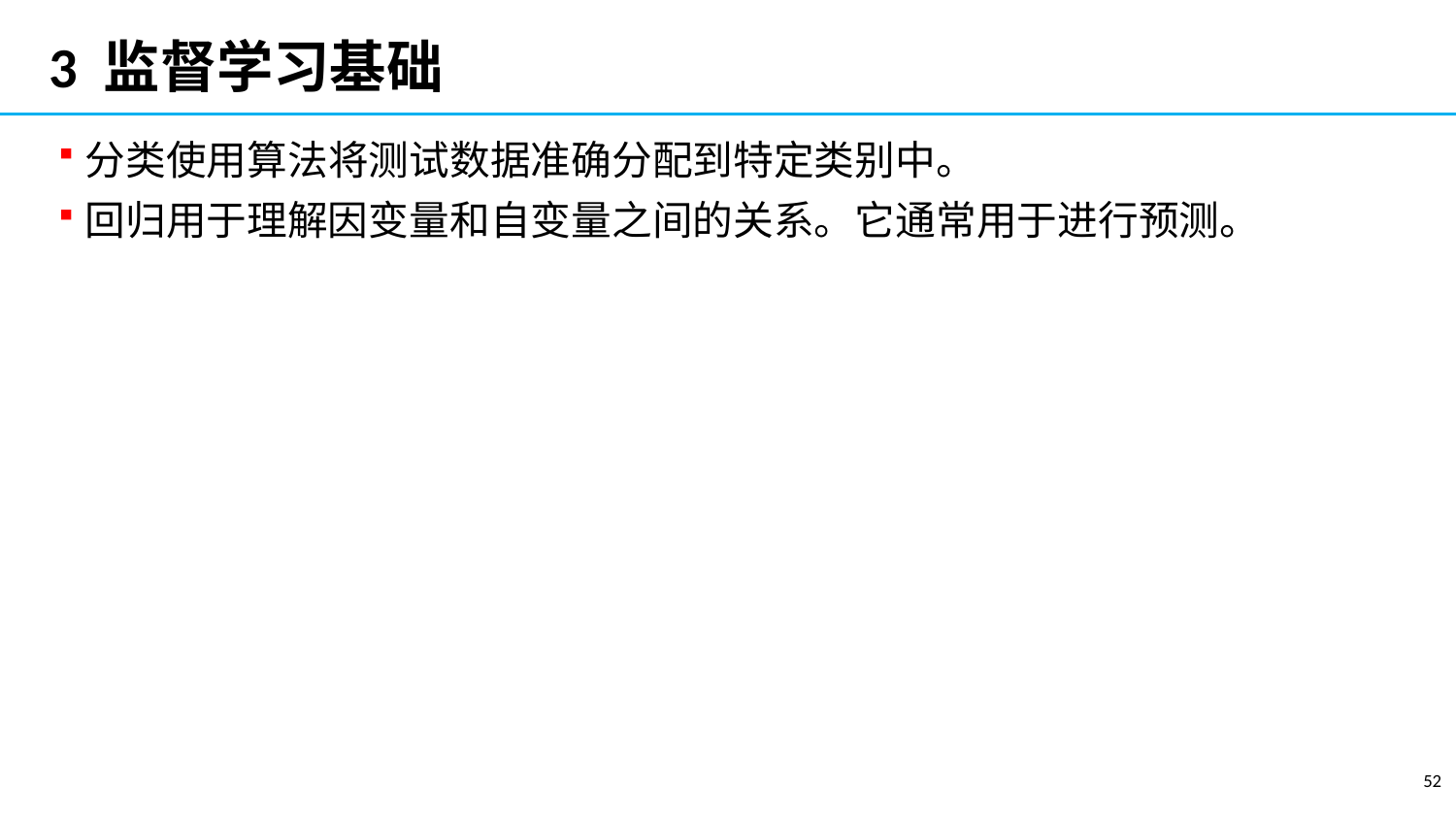

# 3 监督学习基础

分类使用算法将测试数据准确分配到特定类别中。
回归用于理解因变量和自变量之间的关系。它通常用于进行预测。
52